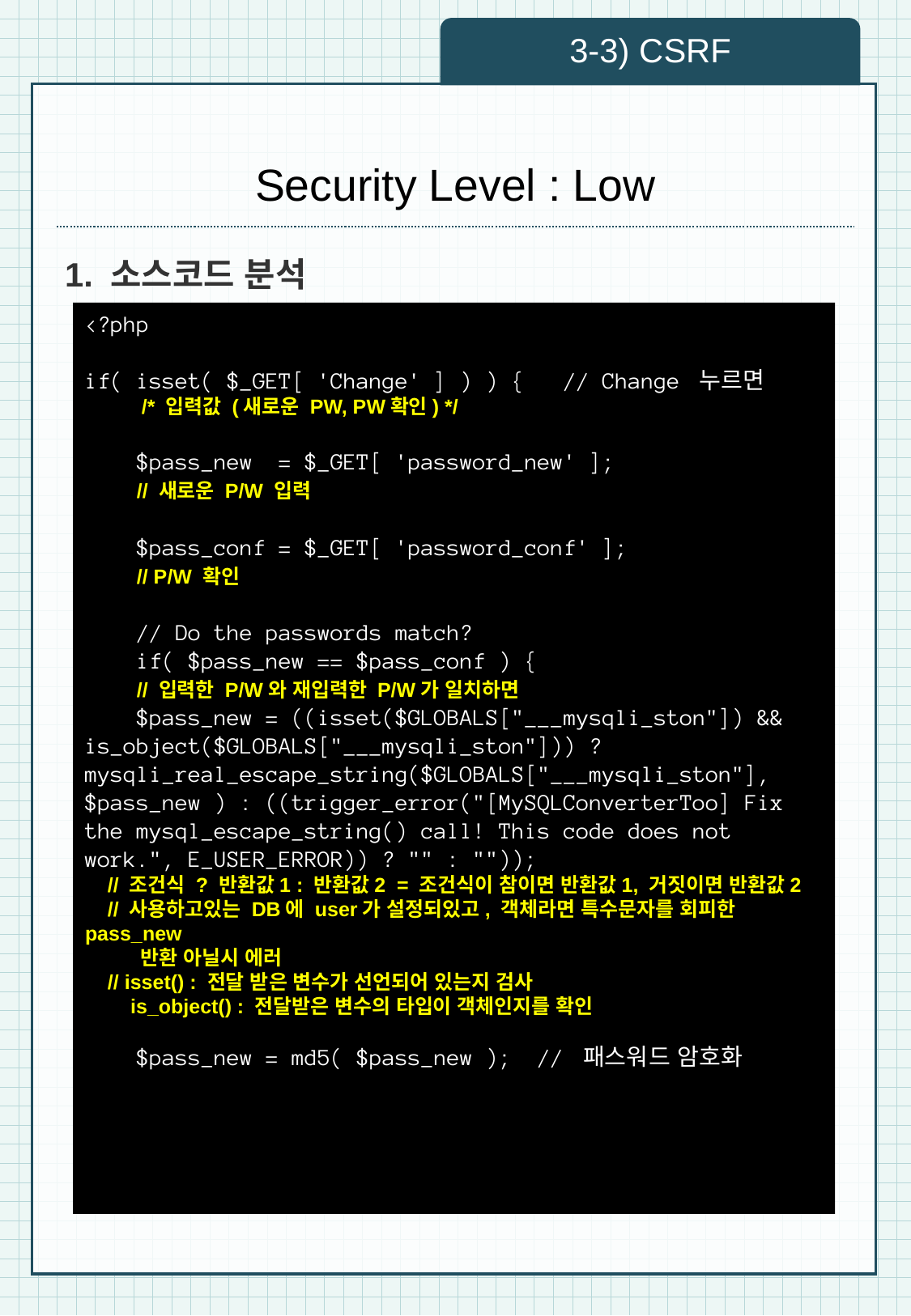

3-3) CSRF

# Security Level : Low
1. 소스코드 분석
<?php

if( isset( $_GET[ 'Change' ] ) ) {   // Change 누르면
          /* 입력값 (새로운 PW, PW확인) */

    $pass_new  = $_GET[ 'password_new' ];
    // 새로운 P/W 입력

    $pass_conf = $_GET[ 'password_conf' ];
    // P/W 확인

    // Do the passwords match?
    if( $pass_new == $pass_conf ) {
    // 입력한 P/W와 재입력한 P/W가 일치하면
    $pass_new = ((isset($GLOBALS["___mysqli_ston"]) && is_object($GLOBALS["___mysqli_ston"])) ? mysqli_real_escape_string($GLOBALS["___mysqli_ston"],  $pass_new ) : ((trigger_error("[MySQLConverterToo] Fix the mysql_escape_string() call! This code does not work.", E_USER_ERROR)) ? "" : ""));
    // 조건식 ? 반환값1 : 반환값2  = 조건식이 참이면 반환값1, 거짓이면 반환값2
    // 사용하고있는 DB에 user가 설정되있고, 객체라면 특수문자를 회피한 pass_new
         반환 아닐시 에러
    // isset() : 전달 받은 변수가 선언되어 있는지 검사
        is_object() : 전달받은 변수의 타입이 객체인지를 확인

    $pass_new = md5( $pass_new );  // 패스워드 암호화